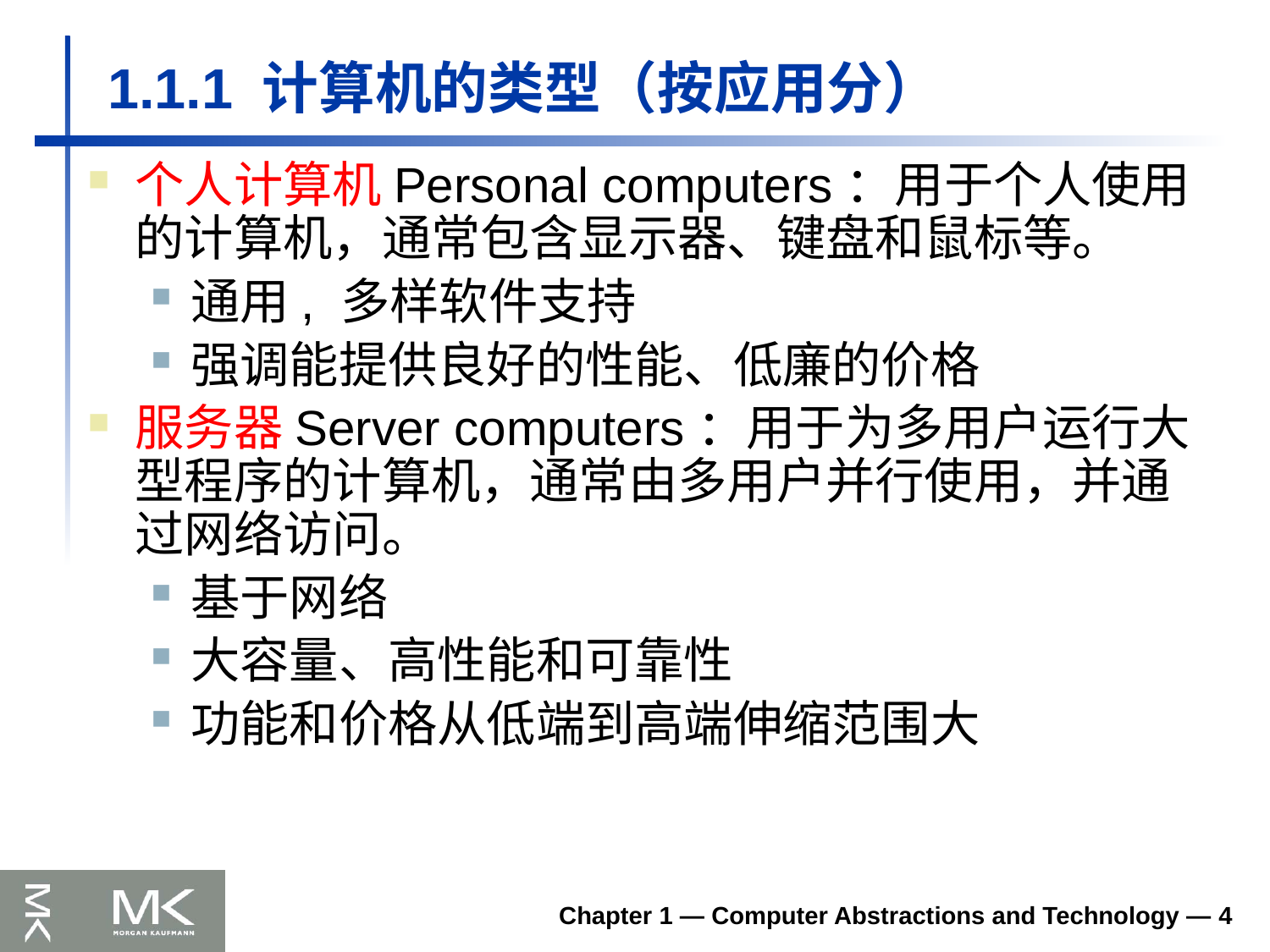

# 1.1.1 计算机的类型（按应用分）
个人计算机Personal computers：用于个人使用的计算机，通常包含显示器、键盘和鼠标等。
通用, 多样软件支持
强调能提供良好的性能、低廉的价格
服务器Server computers：用于为多用户运行大型程序的计算机，通常由多用户并行使用，并通过网络访问。
基于网络
大容量、高性能和可靠性
功能和价格从低端到高端伸缩范围大
Chapter 1 — Computer Abstractions and Technology — 4